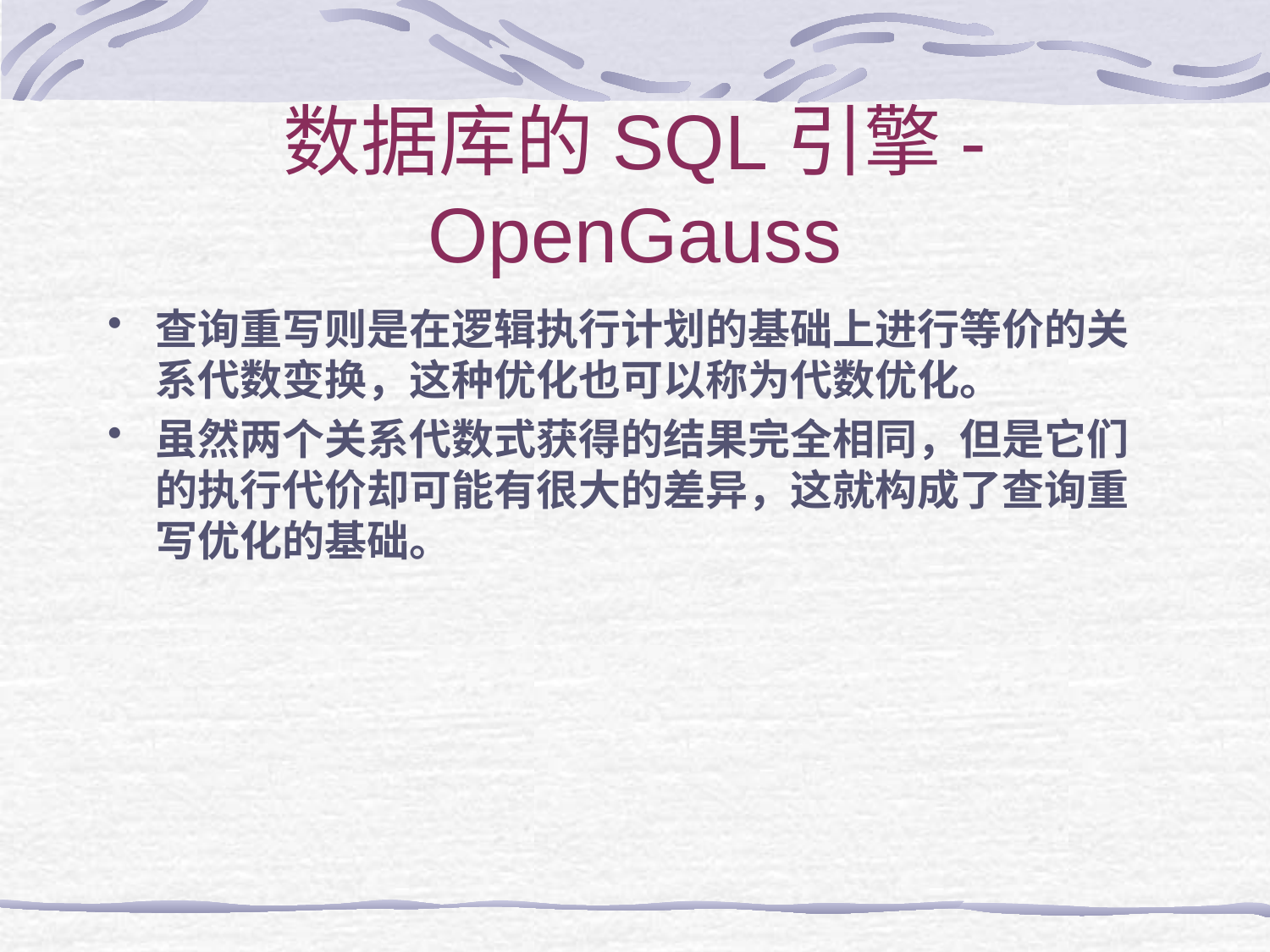

# 数据库的SQL引擎-OpenGauss
查询重写则是在逻辑执行计划的基础上进行等价的关系代数变换，这种优化也可以称为代数优化。
虽然两个关系代数式获得的结果完全相同，但是它们的执行代价却可能有很大的差异，这就构成了查询重写优化的基础。